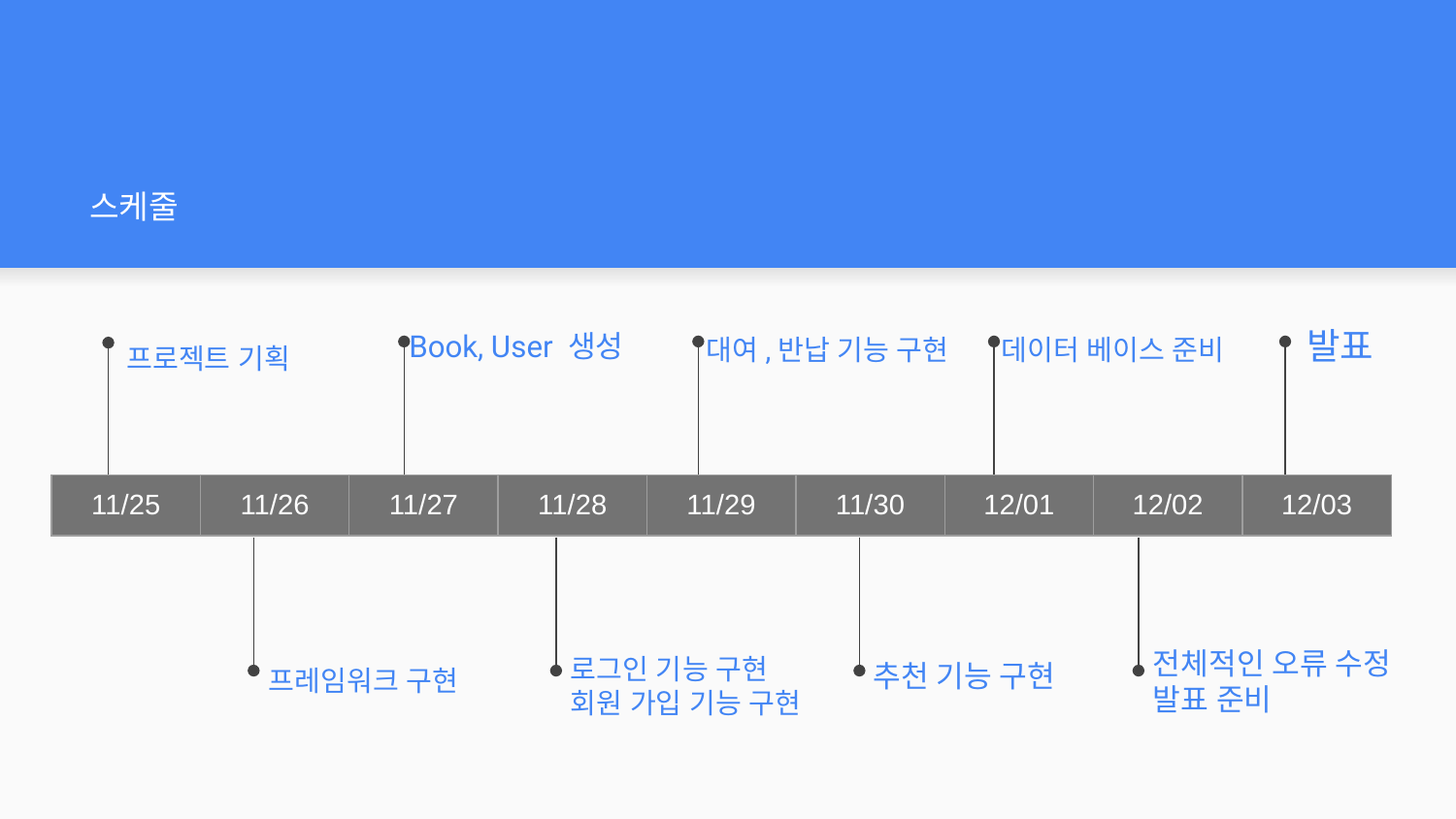

# 스케줄
Book, User 생성
발표
대여,반납 기능 구현
데이터 베이스 준비
프로젝트 기획
| 11/25 | 11/26 | 11/27 | 11/28 | 11/29 | 11/30 | 12/01 | 12/02 | 12/03 |
| --- | --- | --- | --- | --- | --- | --- | --- | --- |
추천 기능 구현
프레임워크 구현
전체적인 오류 수정
발표 준비
로그인 기능 구현
회원 가입 기능 구현